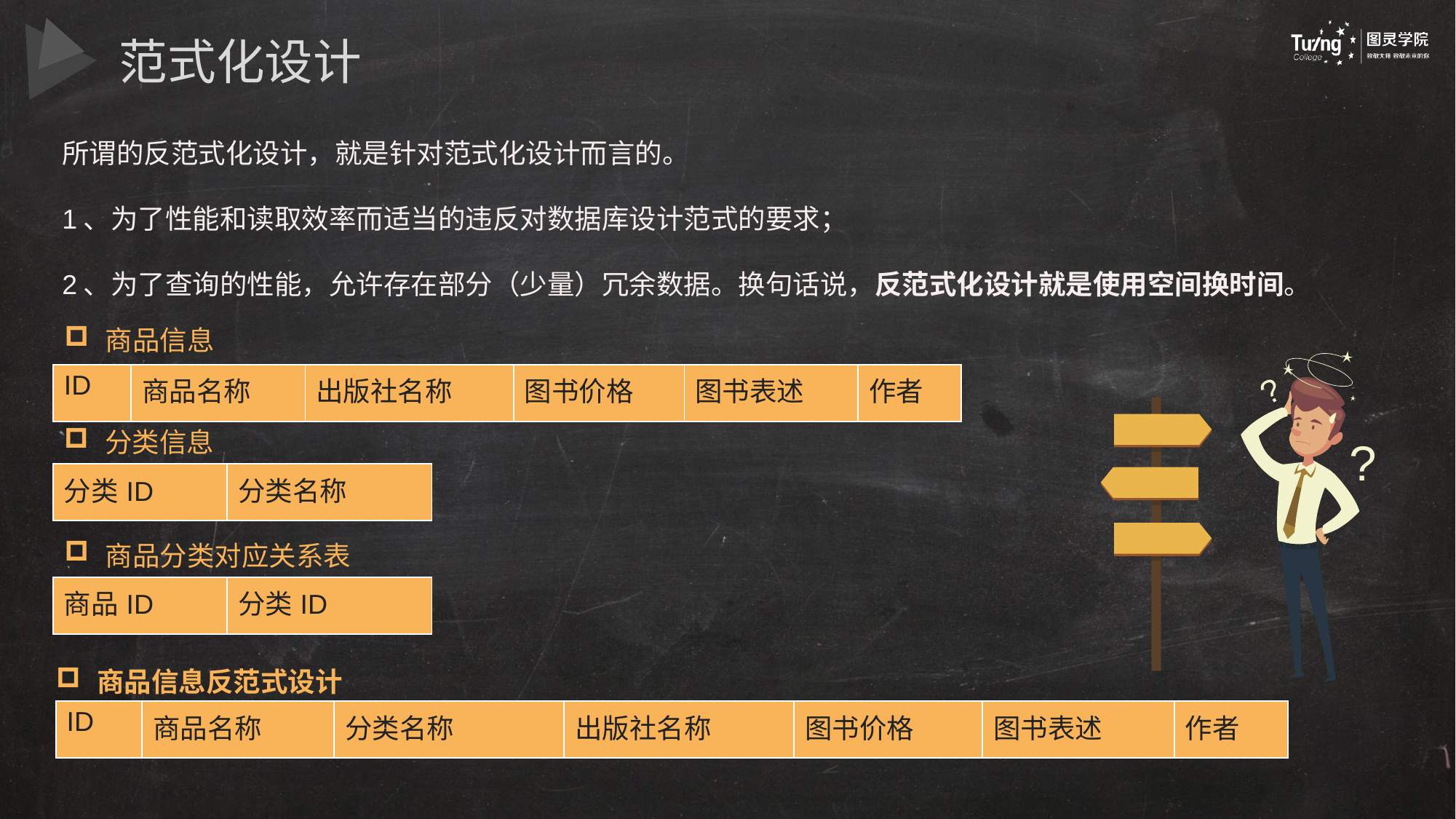

范式化设计
所谓的反范式化设计，就是针对范式化设计而言的。

1、为了性能和读取效率而适当的违反对数据库设计范式的要求；

2、为了查询的性能，允许存在部分（少量）冗余数据。换句话说，反范式化设计就是使用空间换时间。
商品信息

?

?

| ID | 商品名称 | 出版社名称 | 图书价格 | 图书表述 | 作者 |
| --- | --- | --- | --- | --- | --- |
分类信息
| 分类ID | 分类名称 |
| --- | --- |
商品分类对应关系表
| 商品ID | 分类ID |
| --- | --- |
商品信息反范式设计
| ID | 商品名称 | 分类名称 | 出版社名称 | 图书价格 | 图书表述 | 作者 |
| --- | --- | --- | --- | --- | --- | --- |